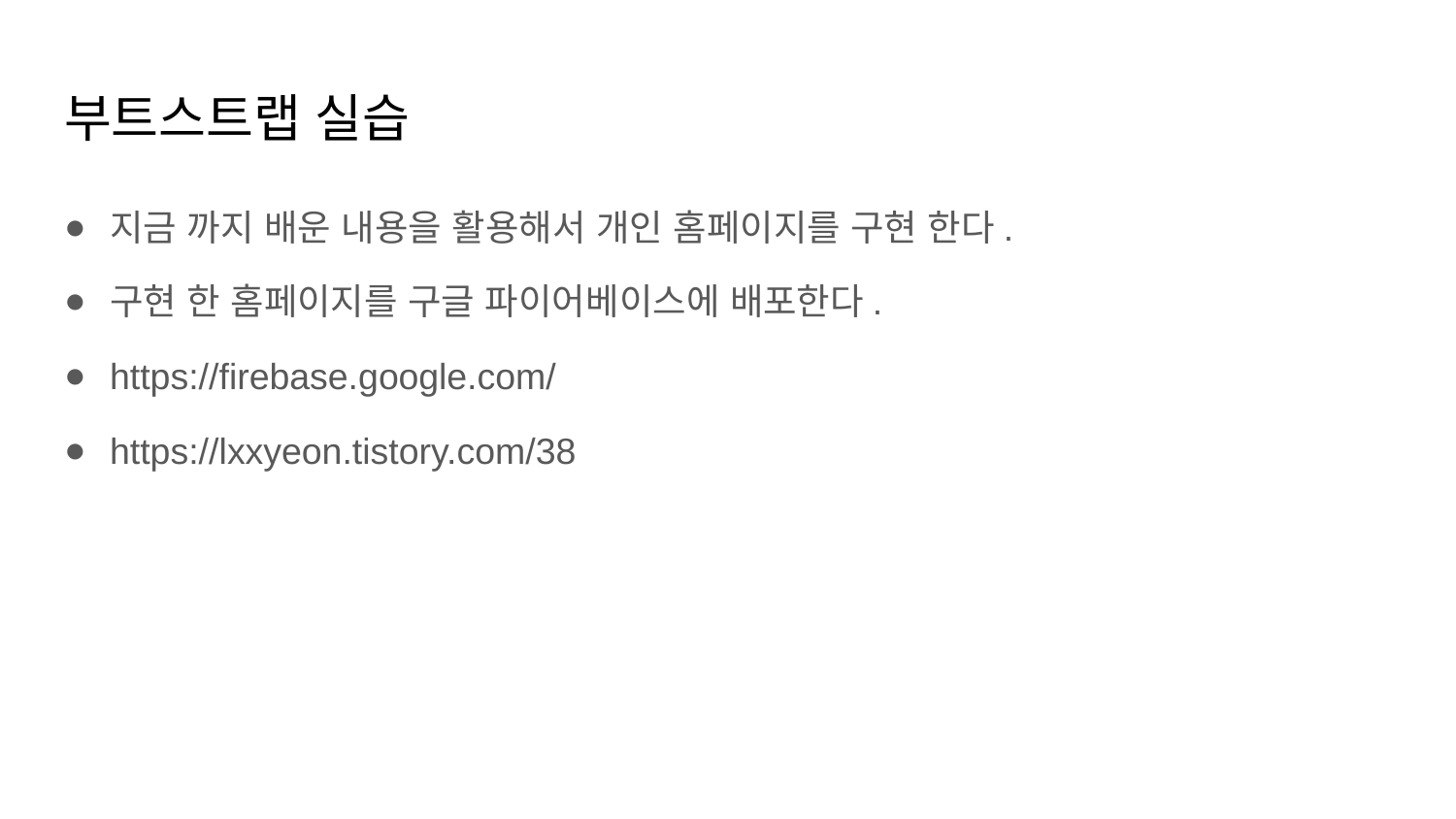

# 부트스트랩 실습
지금 까지 배운 내용을 활용해서 개인 홈페이지를 구현 한다.
구현 한 홈페이지를 구글 파이어베이스에 배포한다.
https://firebase.google.com/
https://lxxyeon.tistory.com/38